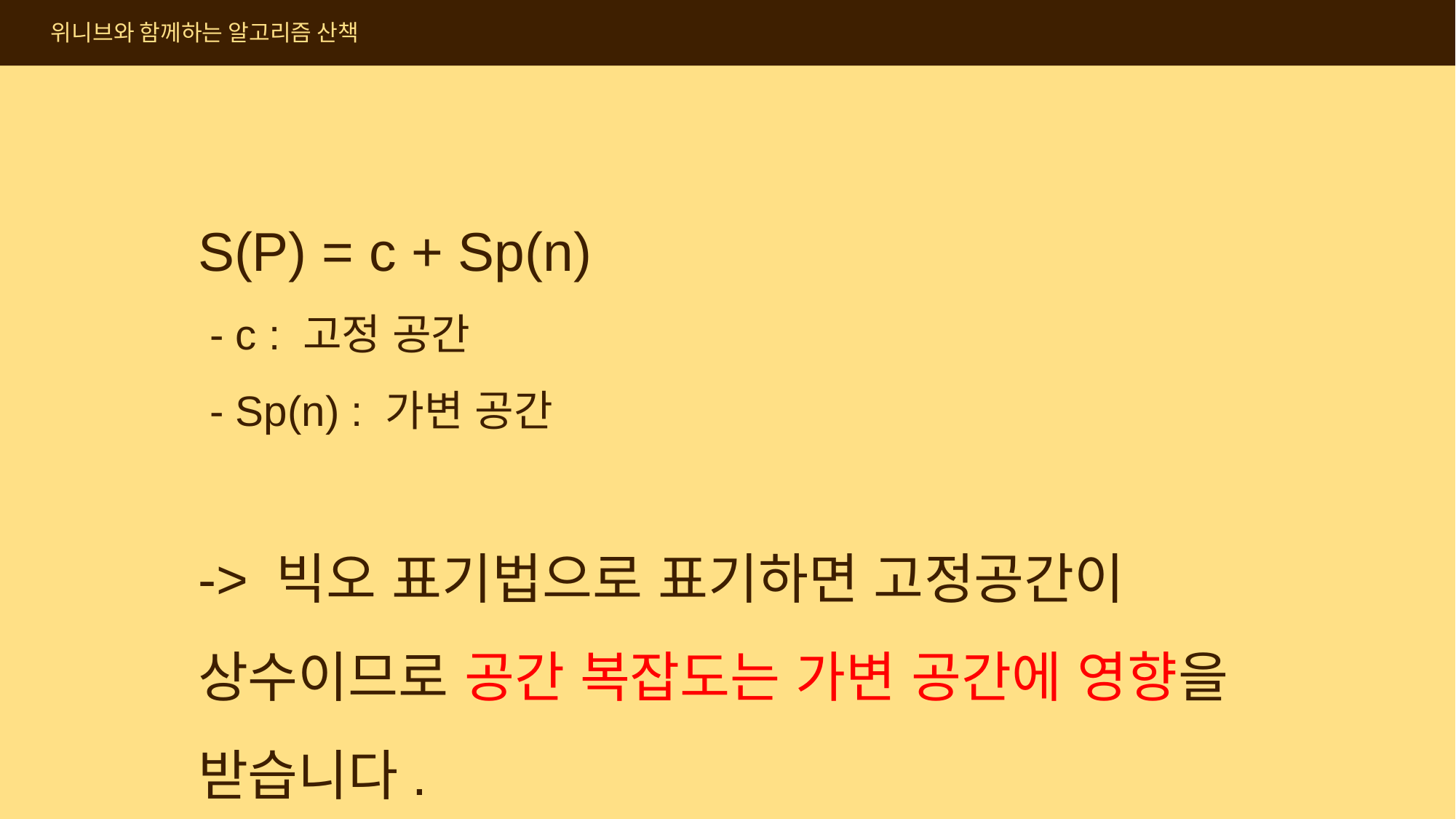

위니브와 함께하는 알고리즘 산책
S(P) = c + Sp(n)
 - c : 고정 공간
 - Sp(n) : 가변 공간

-> 빅오 표기법으로 표기하면 고정공간이 상수이므로 공간 복잡도는 가변 공간에 영향을 받습니다.